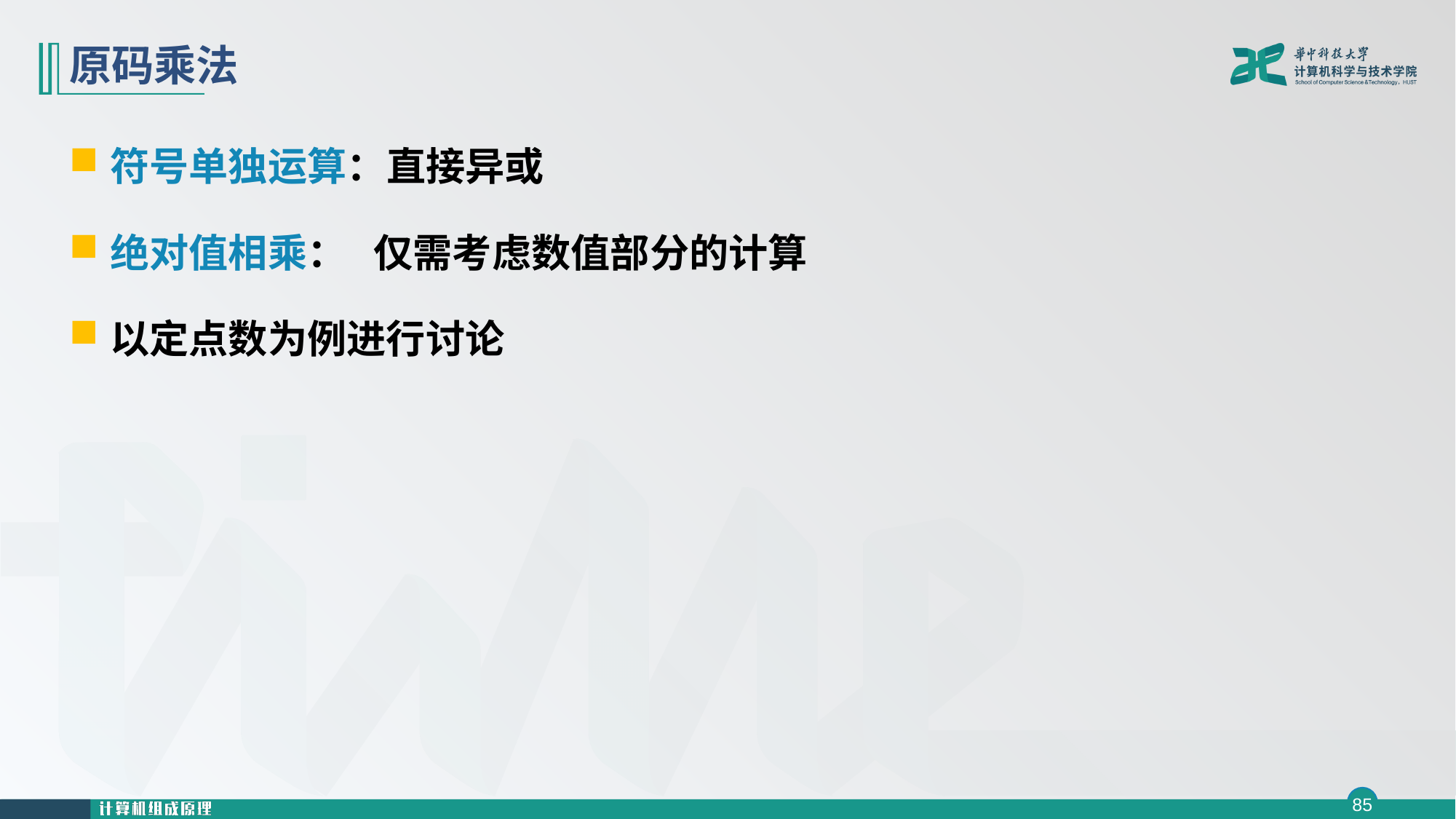

# 原码乘法
符号单独运算：直接异或
绝对值相乘：   仅需考虑数值部分的计算
以定点数为例进行讨论